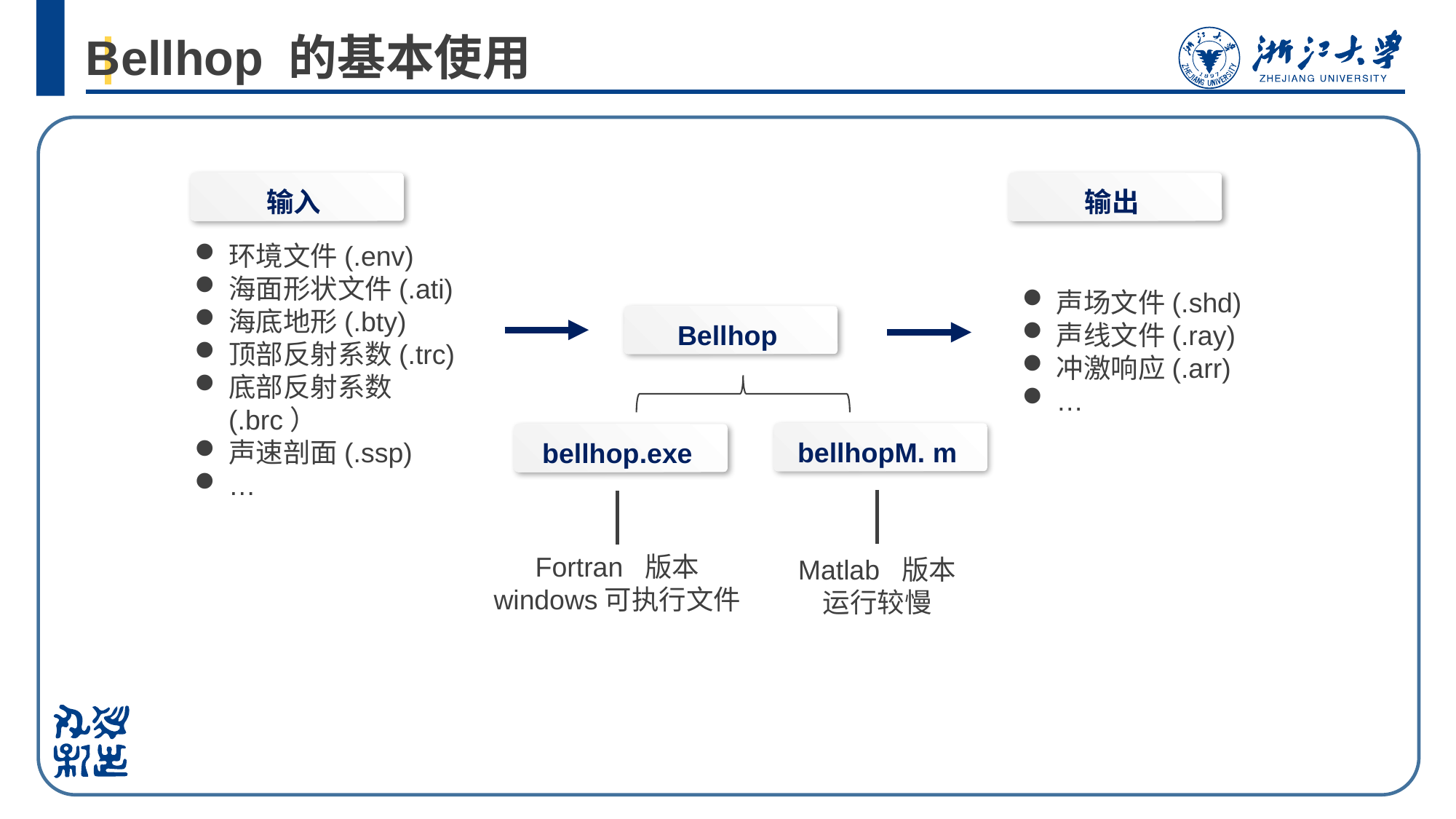

# Bellhop 的基本使用

输入

输出

环境文件(.env)
海面形状文件(.ati)
海底地形(.bty)
顶部反射系数(.trc)
底部反射系数(.brc）
声速剖面(.ssp)
…
声场文件(.shd)
声线文件(.ray)
冲激响应(.arr)
…

Bellhop

bellhopM. m

bellhop.exe

Fortran  版本
windows可执行文件
Matlab  版本
运行较慢